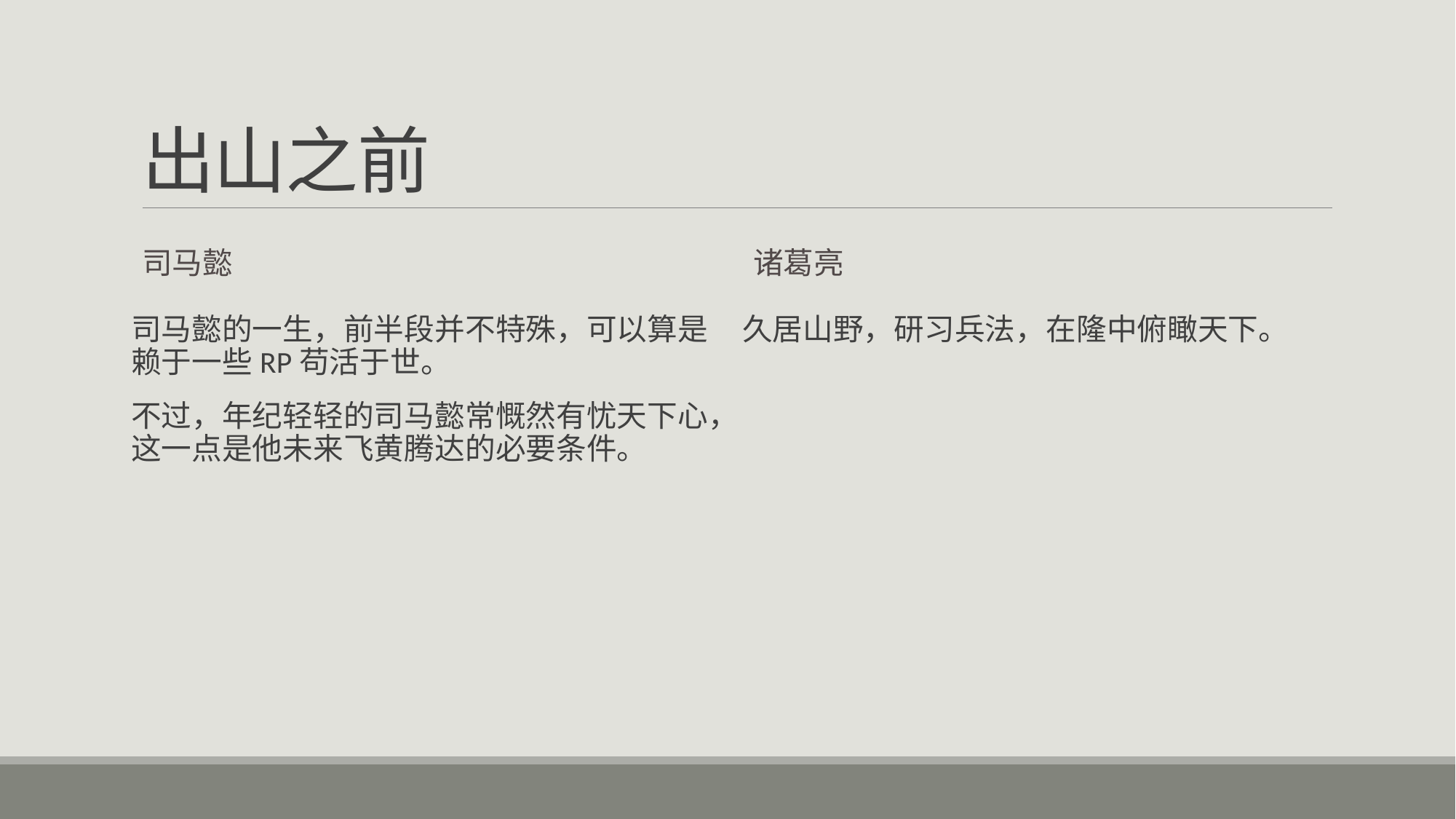

# 出山之前
司马懿
诸葛亮
司马懿的一生，前半段并不特殊，可以算是赖于一些RP苟活于世。
不过，年纪轻轻的司马懿常慨然有忧天下心，这一点是他未来飞黄腾达的必要条件。

久居山野，研习兵法，在隆中俯瞰天下。